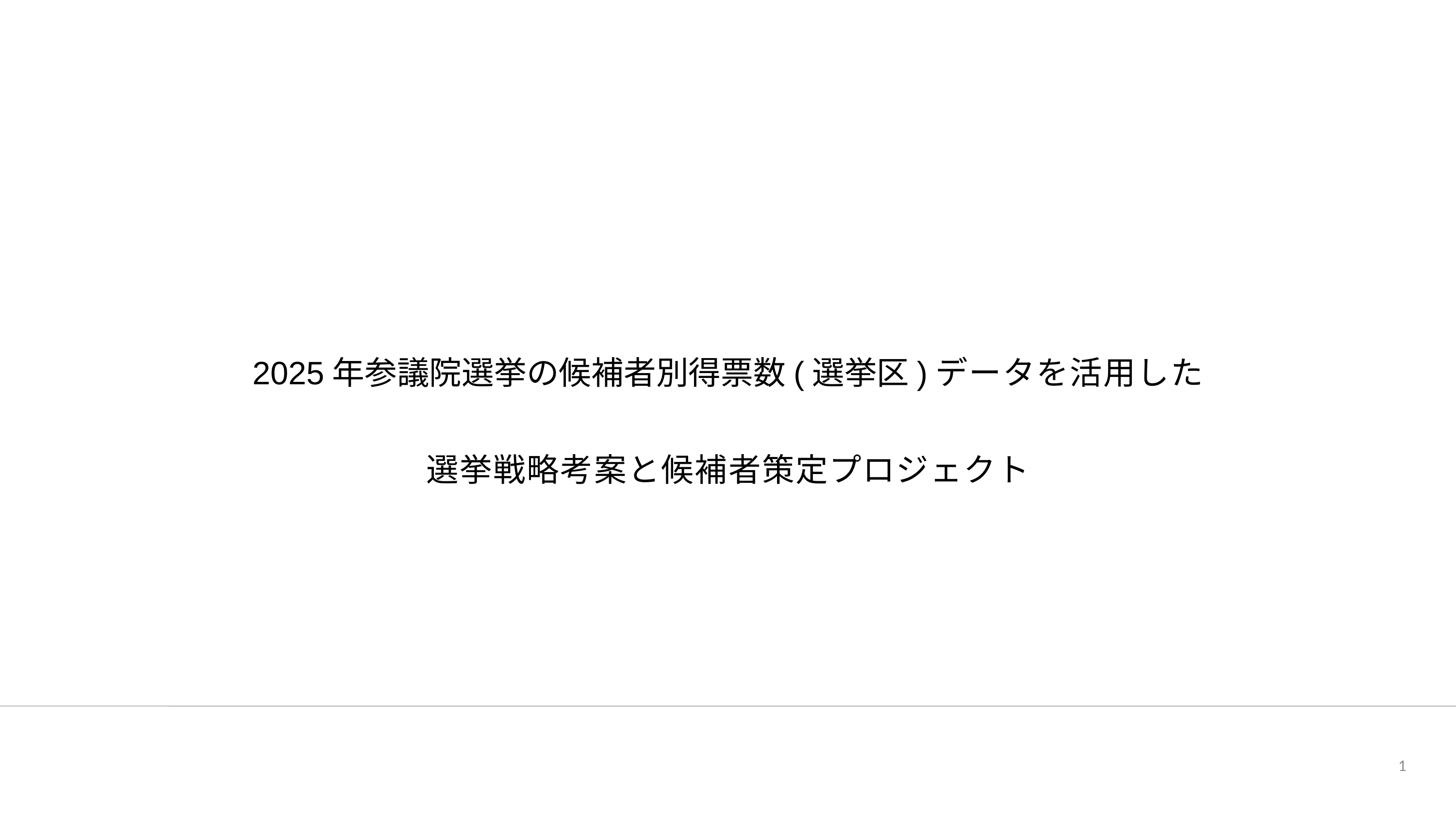

2025年参議院選挙の候補者別得票数(選挙区)データを活用した
選挙戦略考案と候補者策定プロジェクト

1